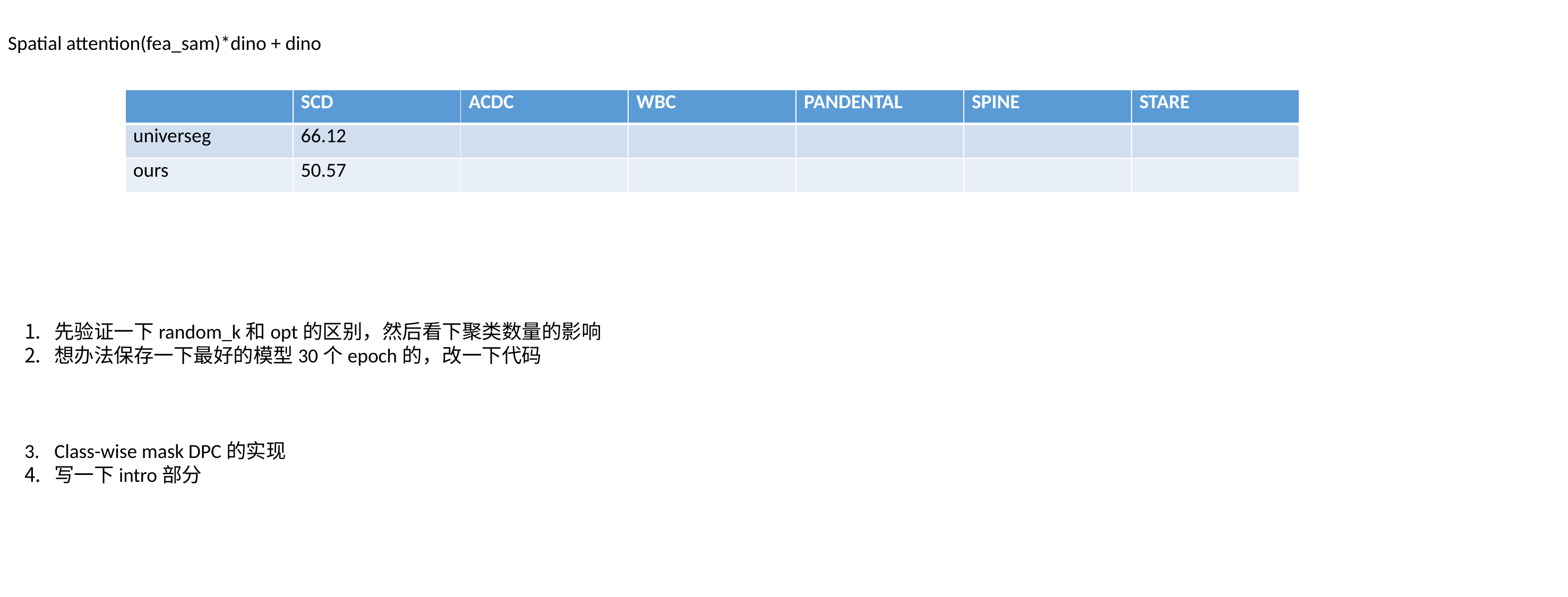

Spatial attention(fea_sam)*dino + dino
|  | SCD | ACDC | WBC | PANDENTAL | SPINE | STARE |
| --- | --- | --- | --- | --- | --- | --- |
| universeg | 66.12 |  |  |  |  |  |
| ours | 50.57 |  |  |  |  |  |
先验证一下random_k和opt的区别，然后看下聚类数量的影响
想办法保存一下最好的模型30个epoch的，改一下代码

Class-wise mask DPC的实现
写一下intro部分